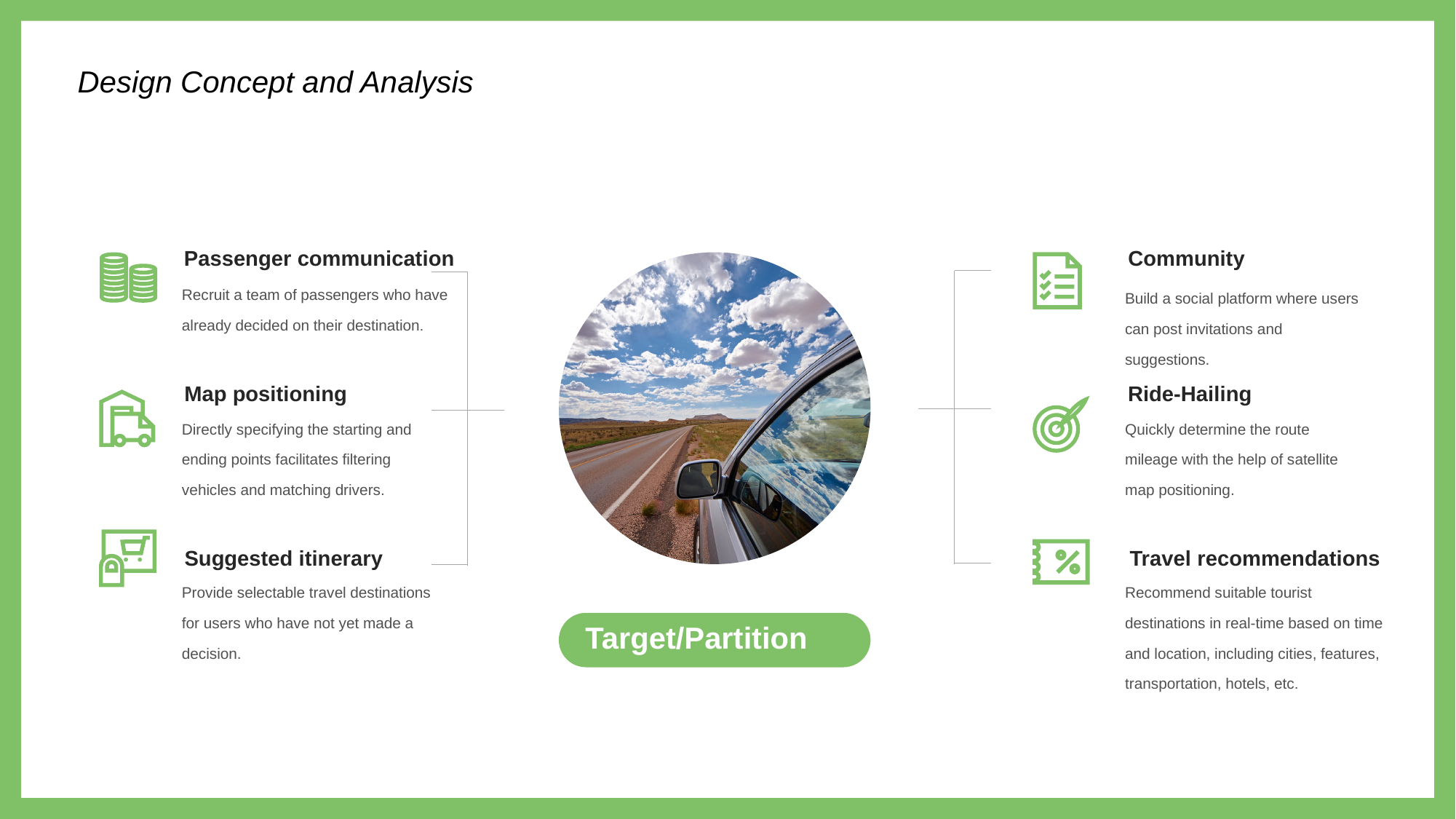

Design Concept and Analysis
Passenger communication
Community

Recruit a team of passengers who have already decided on their destination.
Build a social platform where users can post invitations and suggestions.
Map positioning
Ride-Hailing

Directly specifying the starting and ending points facilitates filtering vehicles and matching drivers.
Quickly determine the route mileage with the help of satellite map positioning.

Suggested itinerary
Travel recommendations
Provide selectable travel destinations for users who have not yet made a decision.
Recommend suitable tourist destinations in real-time based on time and location, including cities, features, transportation, hotels, etc.
项目名

Target/Partition